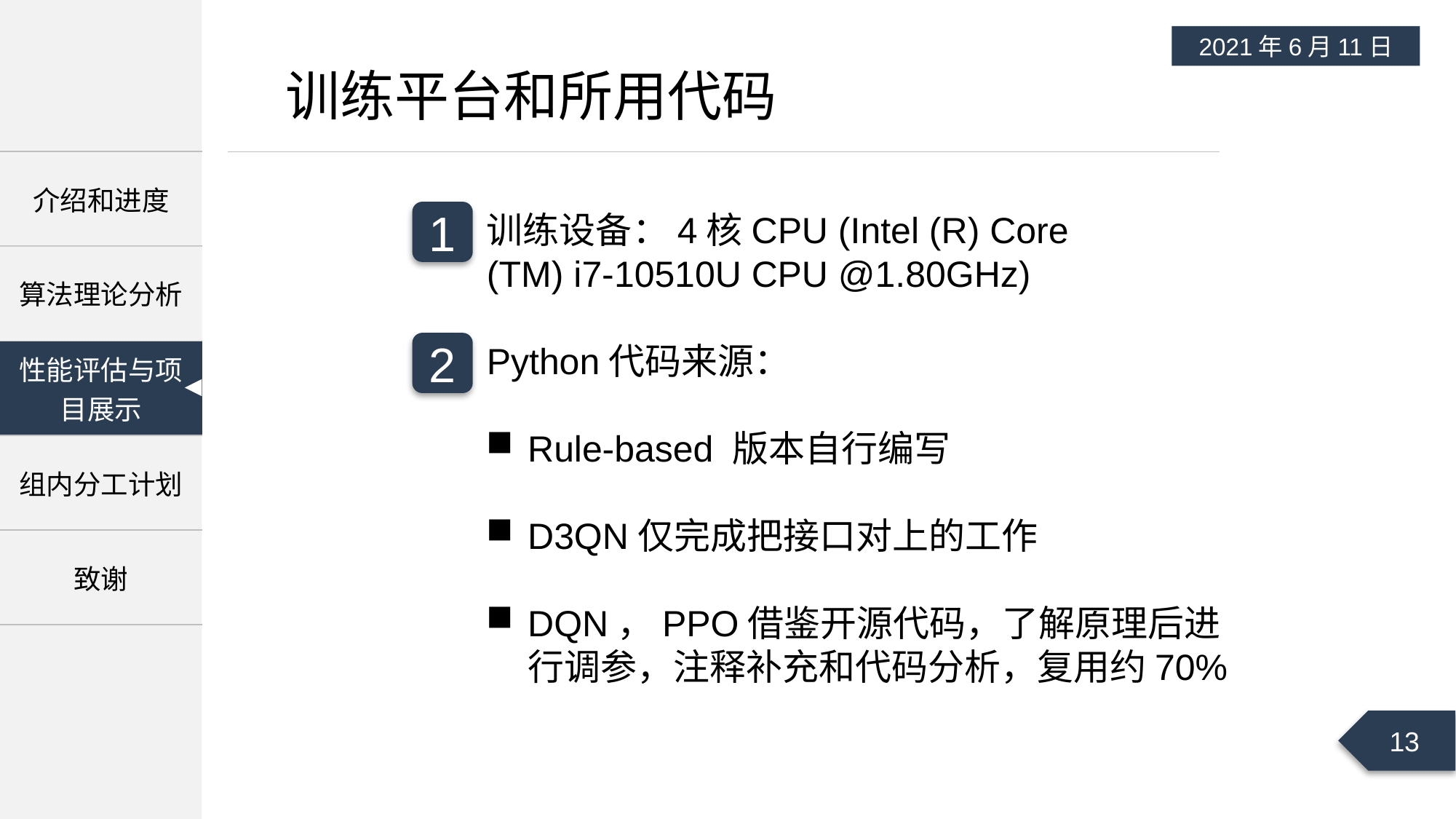

2021年6月11日
训练平台和所用代码
1
训练设备：4核CPU (Intel (R) Core (TM) i7-10510U CPU @1.80GHz)
2
Python代码来源：

Rule-based 版本自行编写

D3QN仅完成把接口对上的工作

DQN，PPO借鉴开源代码，了解原理后进行调参，注释补充和代码分析，复用约70%